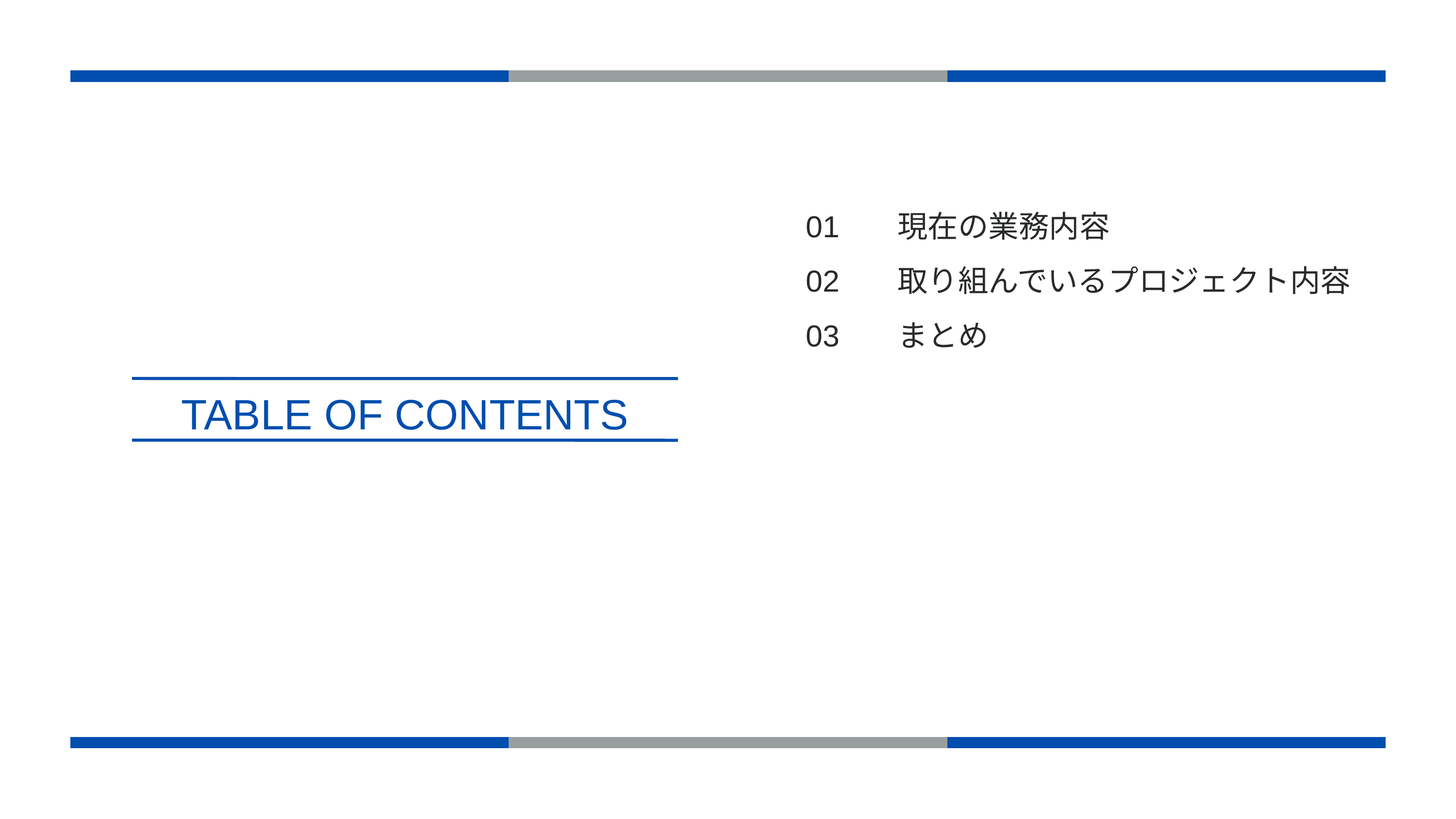

01
02
03
現在の業務内容
取り組んでいるプロジェクト内容
まとめ

TABLE OF CONTENTS